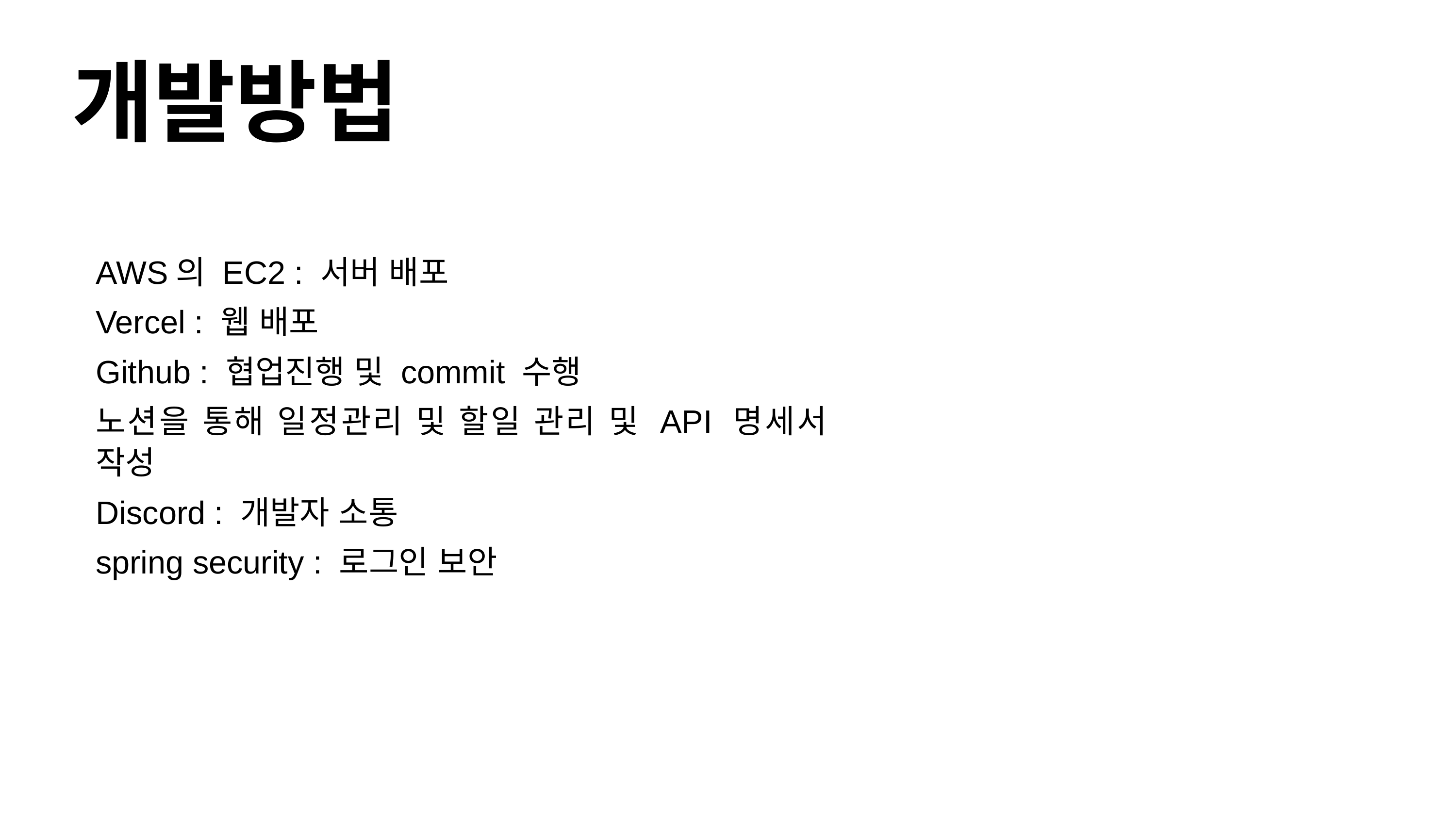

개발방법
AWS의 EC2 : 서버 배포
Vercel : 웹 배포
Github : 협업진행 및 commit 수행
노션을 통해 일정관리 및 할일 관리 및 API 명세서 작성
Discord : 개발자 소통
spring security : 로그인 보안